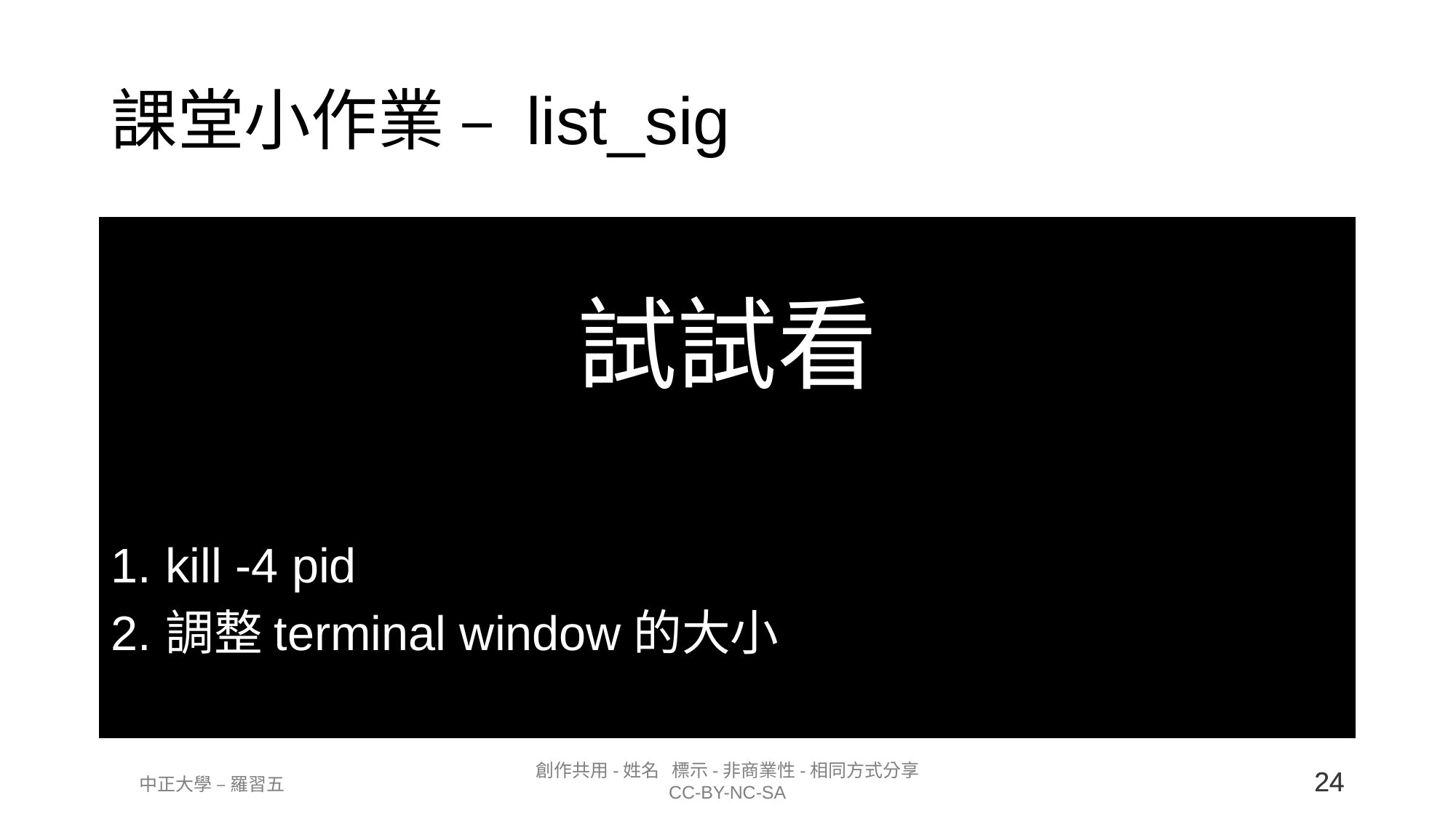

# 課堂小作業 – list_sig
試試看

kill -4 pid
調整terminal window的大小